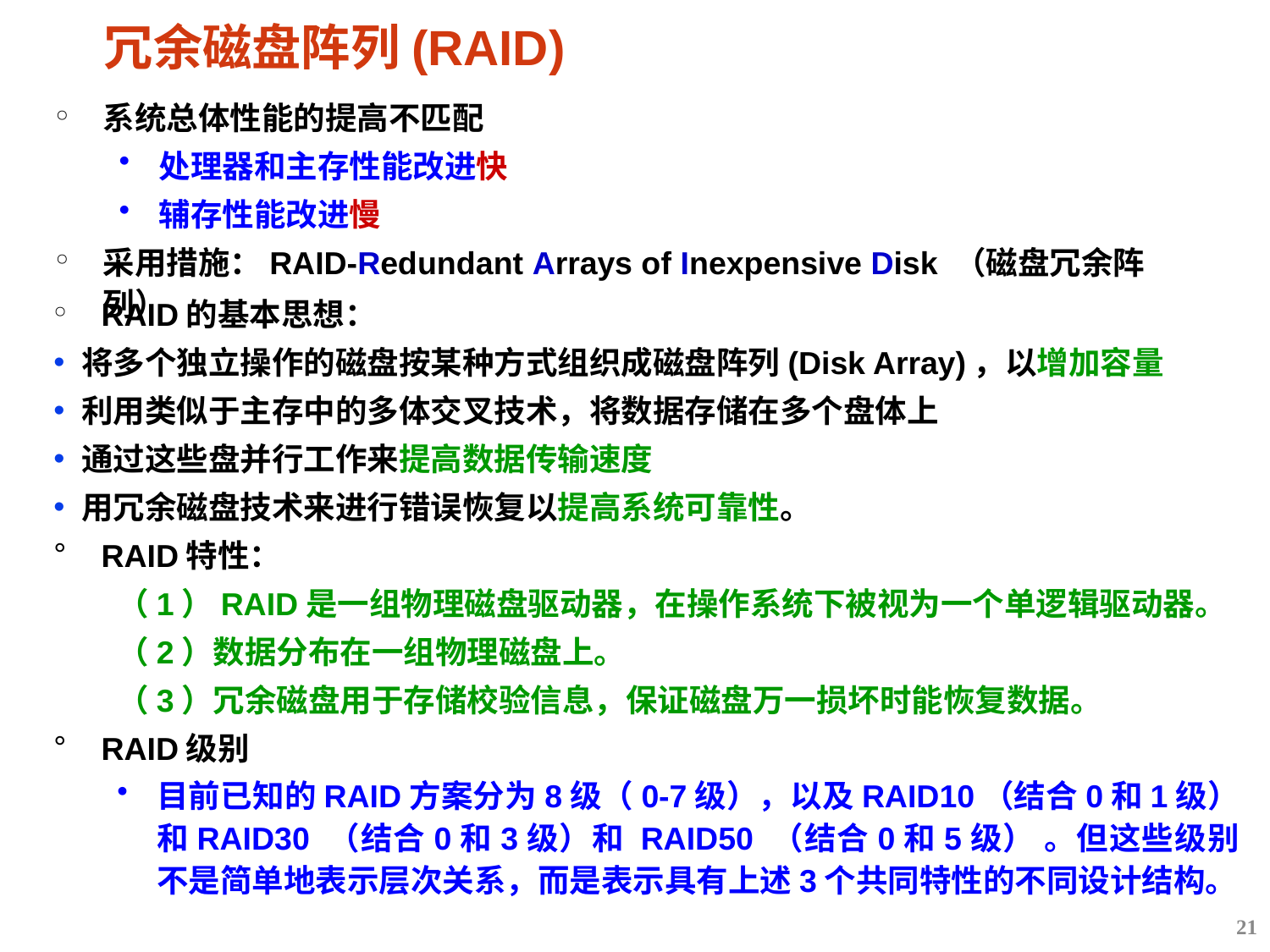

# 冗余磁盘阵列(RAID)
系统总体性能的提高不匹配
处理器和主存性能改进快
辅存性能改进慢	*可靠性(Reliability)
采用措施：RAID-Redundant Arrays of Inexpensive Disk （磁盘冗余阵列）
RAID的基本思想：
将多个独立操作的磁盘按某种方式组织成磁盘阵列(Disk Array)，以增加容量
利用类似于主存中的多体交叉技术，将数据存储在多个盘体上
通过这些盘并行工作来提高数据传输速度
用冗余磁盘技术来进行错误恢复以提高系统可靠性。
RAID特性：
（1）RAID是一组物理磁盘驱动器，在操作系统下被视为一个单逻辑驱动器。
（2）数据分布在一组物理磁盘上。
（3）冗余磁盘用于存储校验信息，保证磁盘万一损坏时能恢复数据。
RAID级别
目前已知的RAID方案分为8级（0-7级），以及RAID10（结合0和1级）和RAID30 （结合0和3级）和 RAID50 （结合0和5级） 。但这些级别不是简单地表示层次关系，而是表示具有上述3个共同特性的不同设计结构。
21